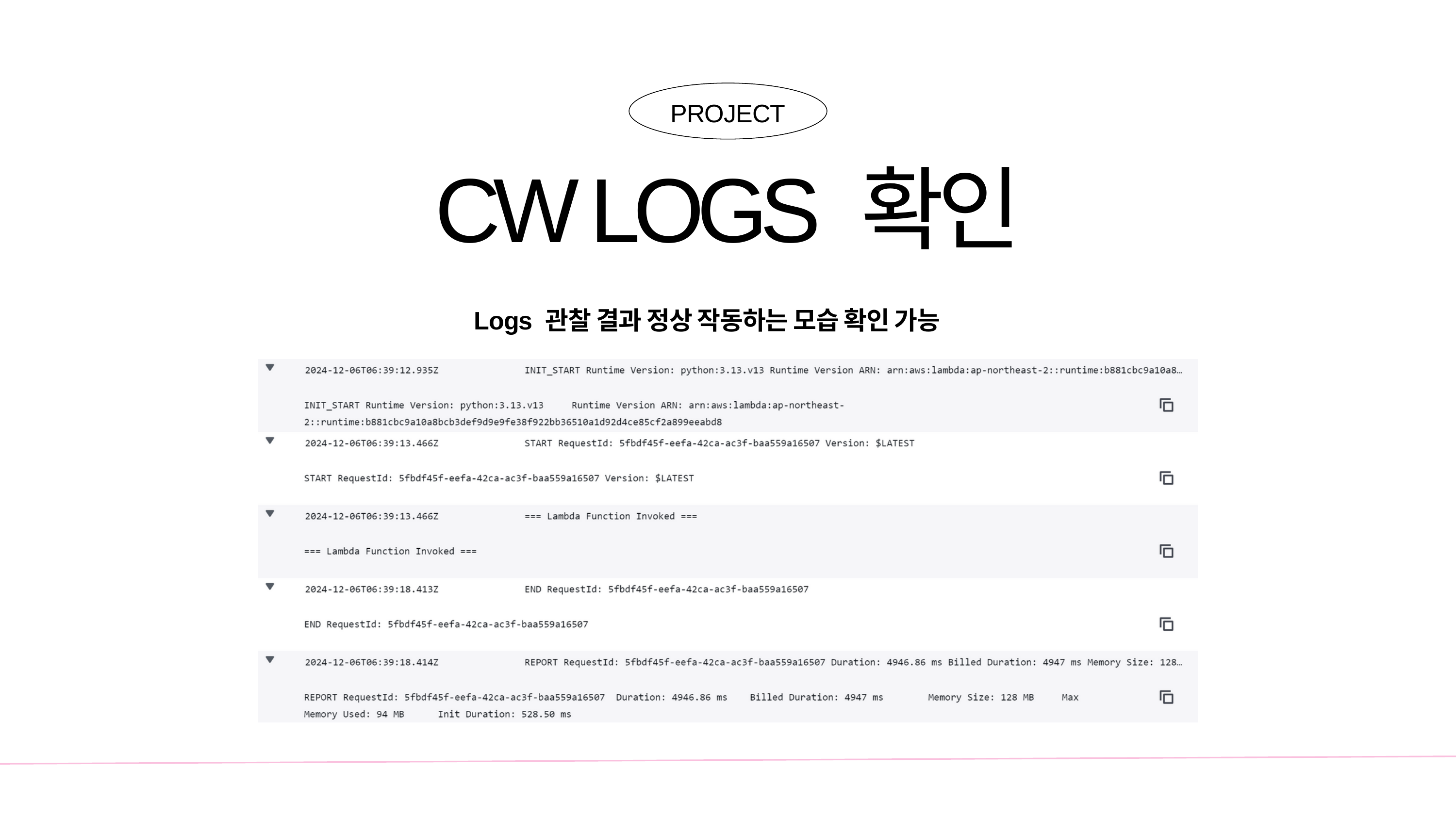

PROJECT
CW LOGS 확인
Logs 관찰 결과 정상 작동하는 모습 확인 가능